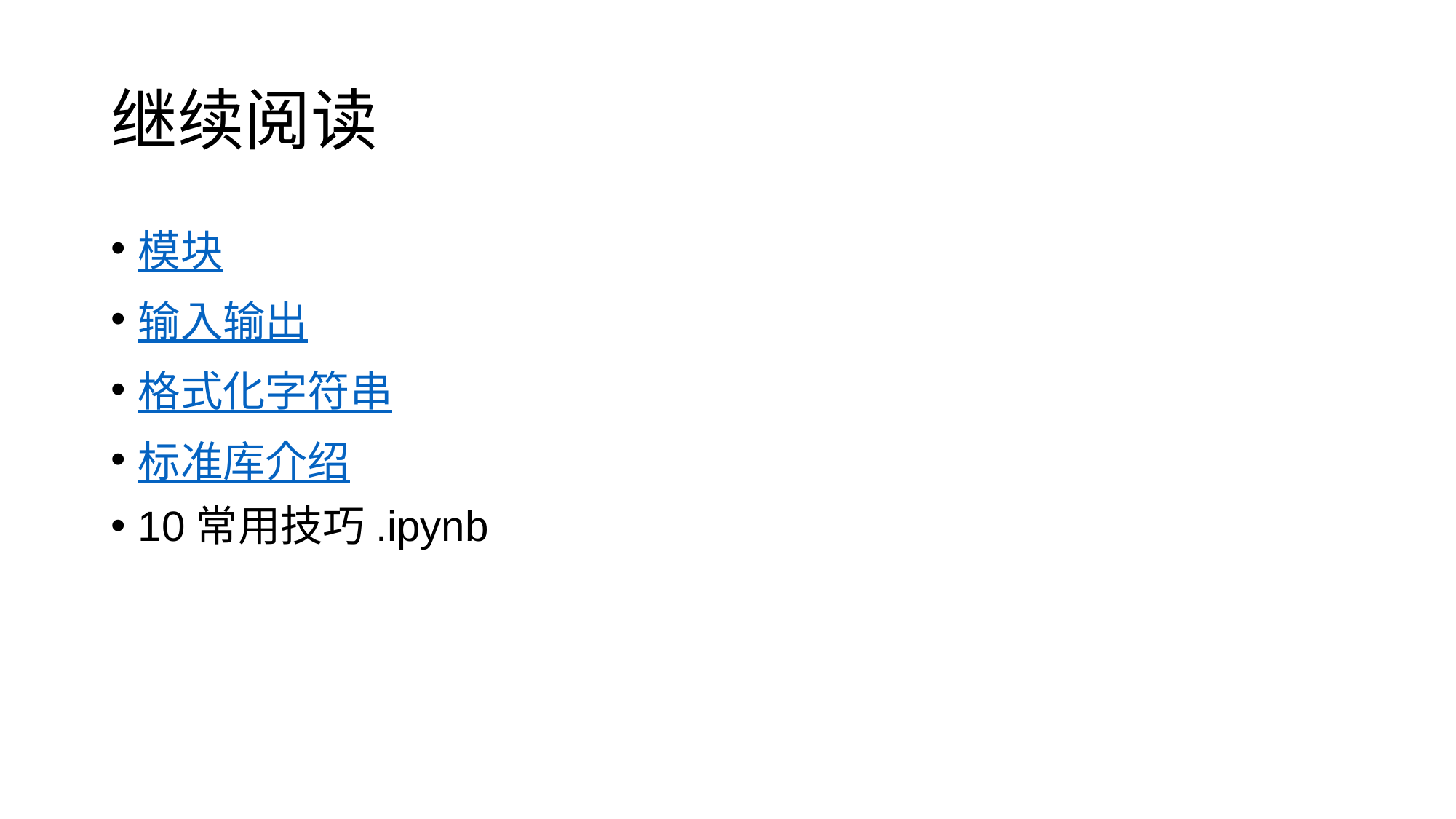

# 继续阅读
模块
输入输出
格式化字符串
标准库介绍
10常用技巧.ipynb